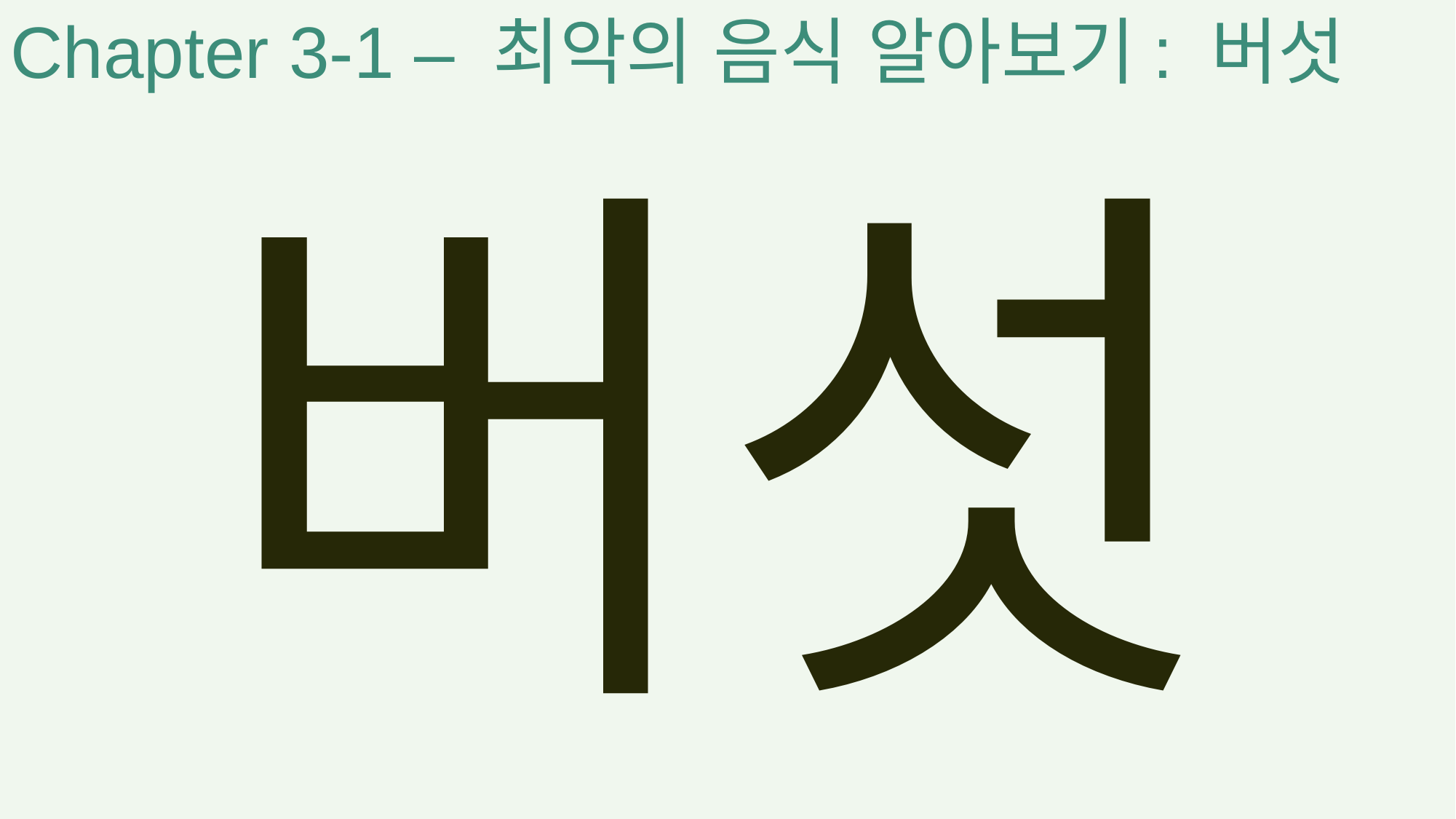

Chapter 3-1 – 최악의 음식 알아보기: 버섯
버섯